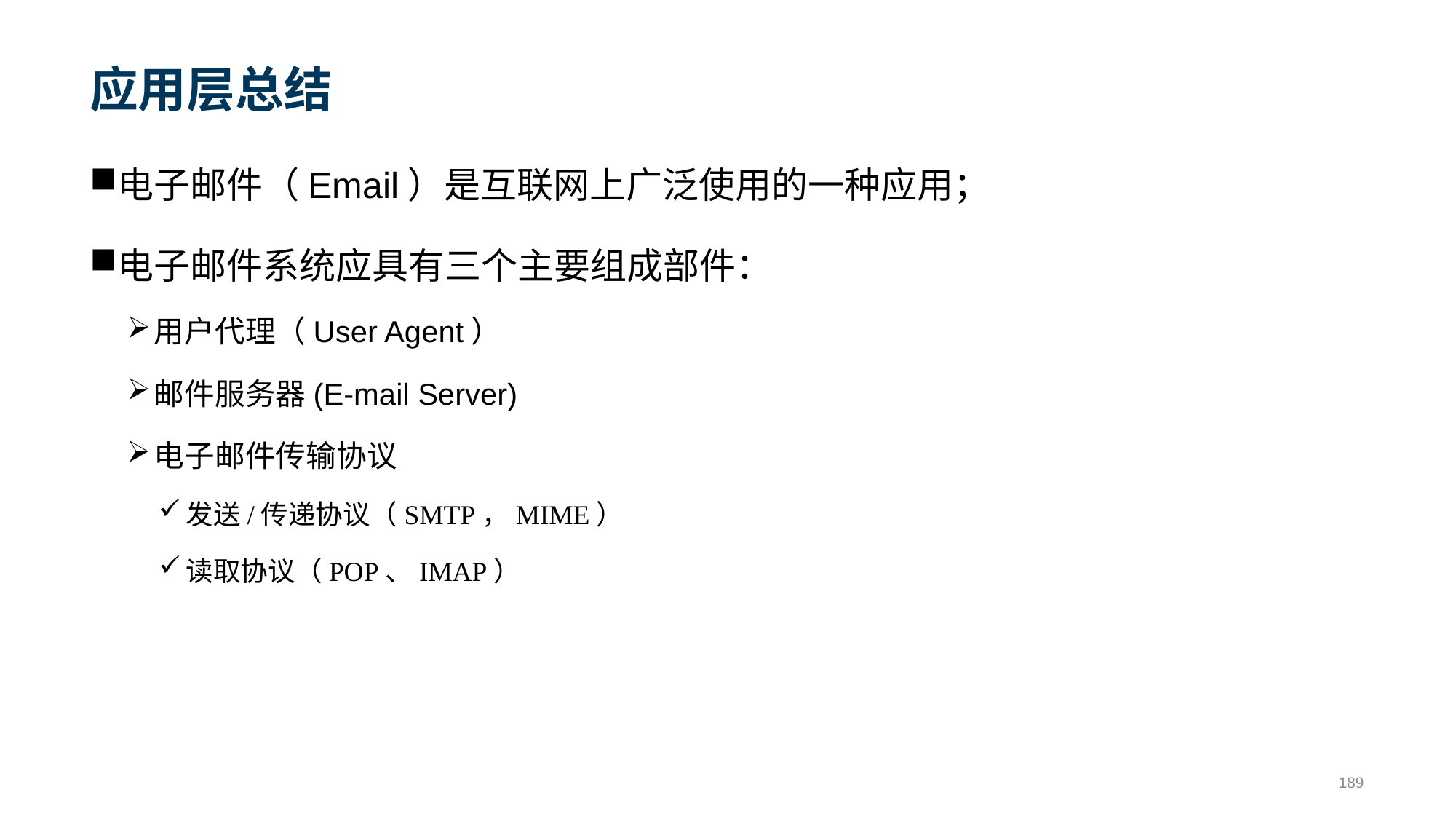

# 应用层总结
电子邮件（Email）是互联网上广泛使用的一种应用；
电子邮件系统应具有三个主要组成部件：
用户代理（User Agent）
邮件服务器(E-mail Server)
电子邮件传输协议
发送/传递协议（SMTP，MIME）
读取协议（POP、IMAP）
189